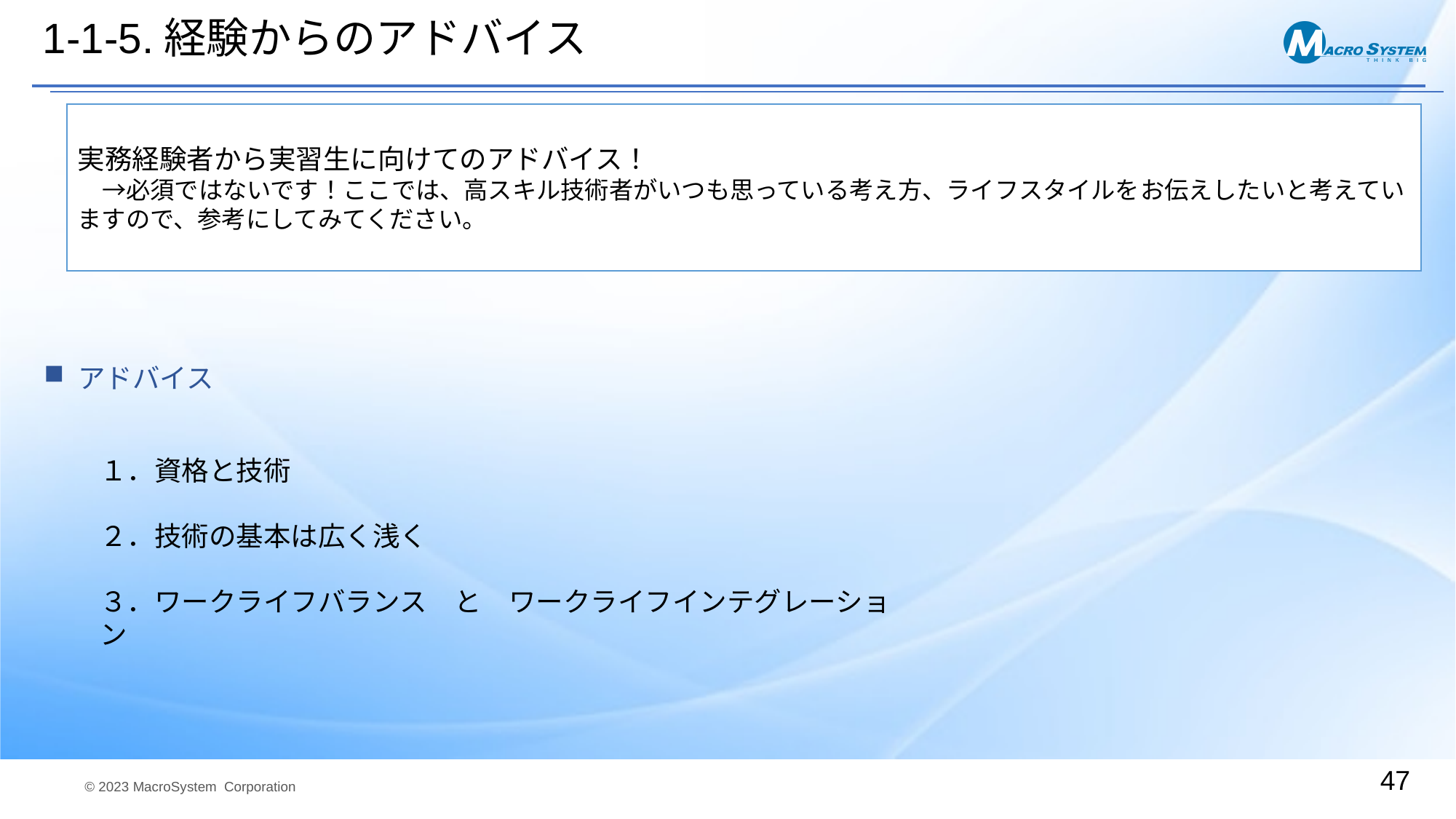

# 1-1-5.経験からのアドバイス
実務経験者から実習生に向けてのアドバイス！
　→必須ではないです！ここでは、高スキル技術者がいつも思っている考え方、ライフスタイルをお伝えしたいと考えていますので、参考にしてみてください。
アドバイス
１．資格と技術

２．技術の基本は広く浅く

３．ワークライフバランス　と　ワークライフインテグレーション